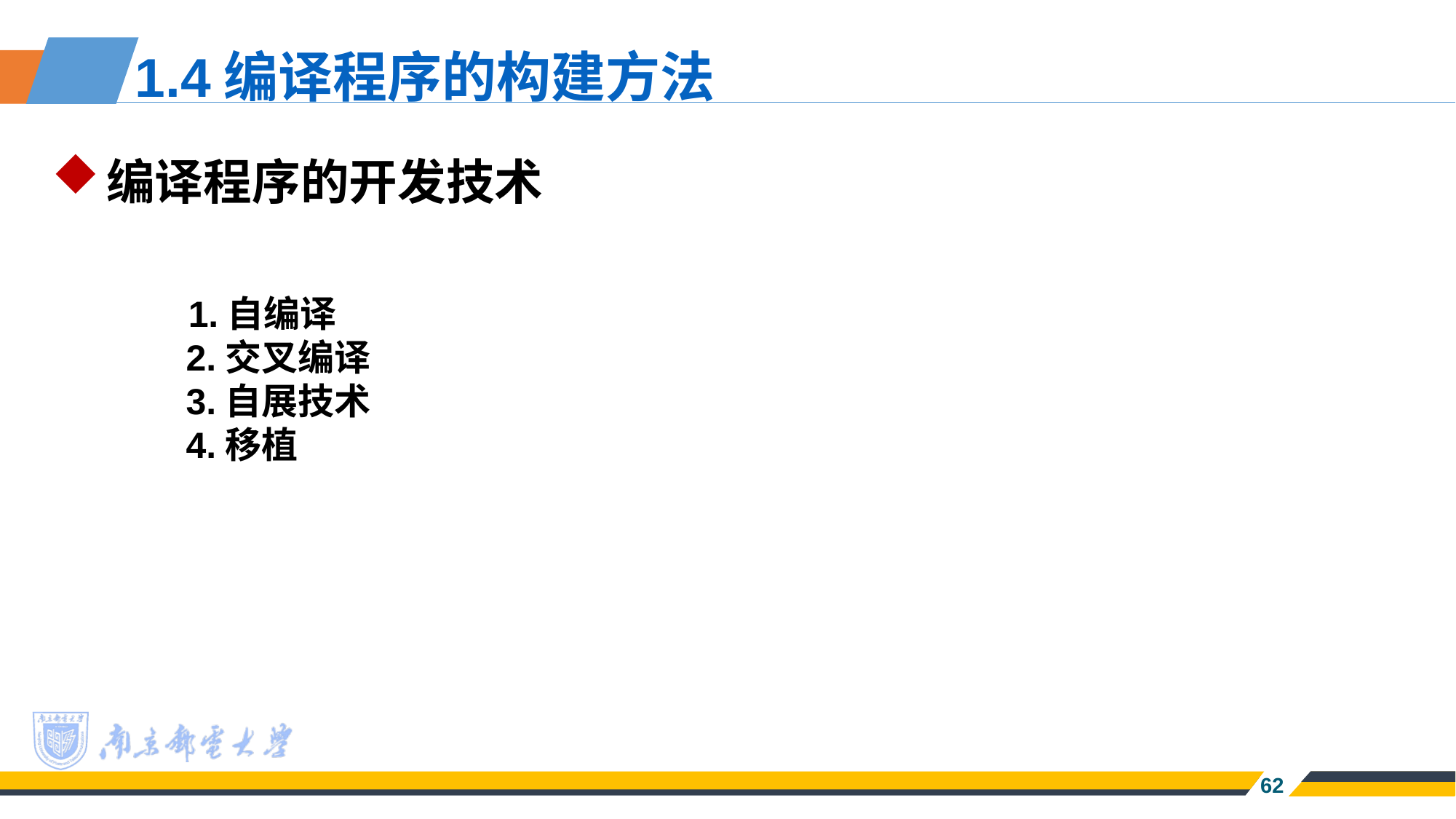

1.4编译程序的构建方法

编译程序的开发技术
阶段小结
    1.自编译
   2.交叉编译
   3.自展技术
   4.移植

62